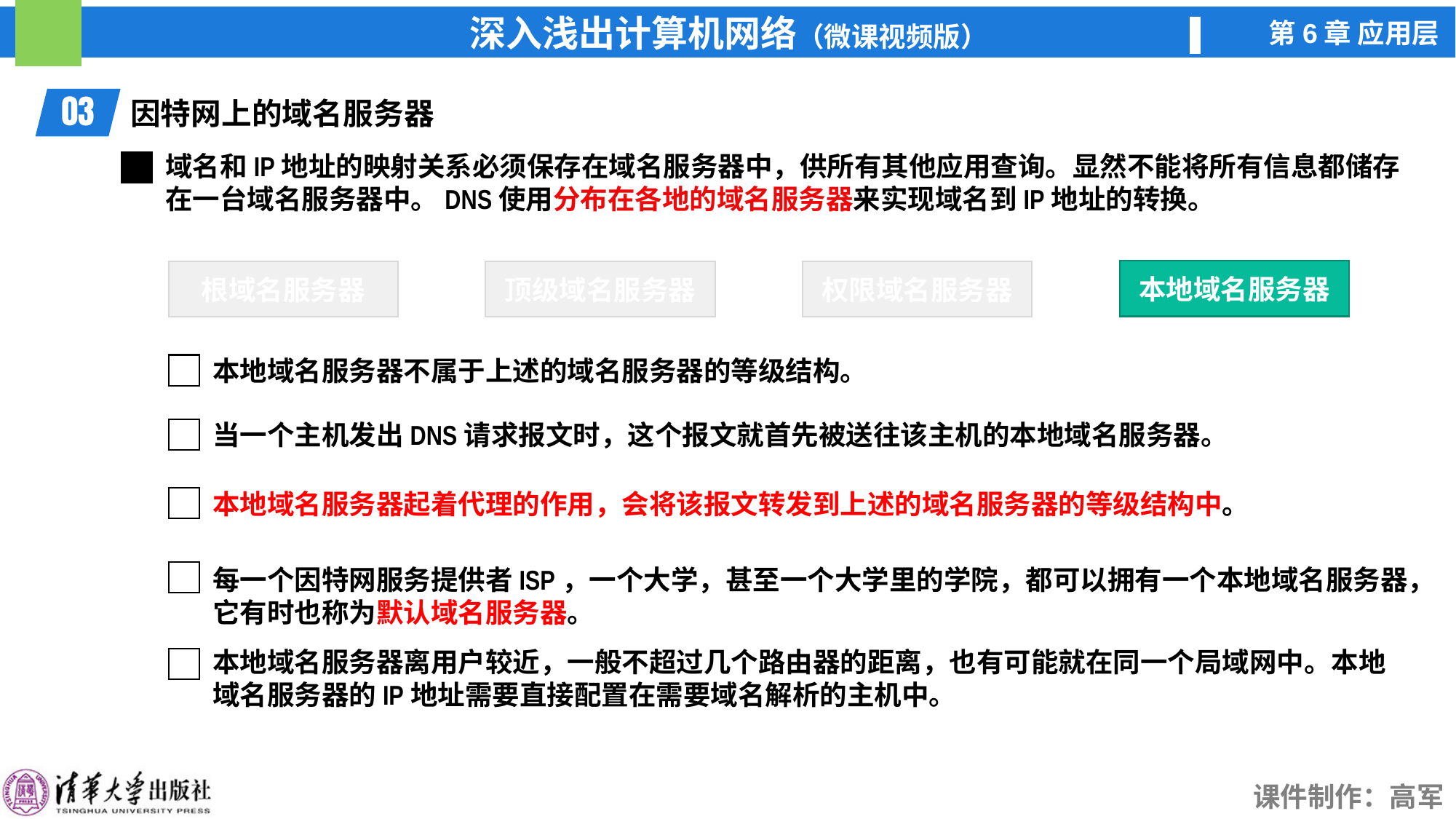

03
因特网上的域名服务器
域名和IP地址的映射关系必须保存在域名服务器中，供所有其他应用查询。显然不能将所有信息都储存在一台域名服务器中。DNS使用分布在各地的域名服务器来实现域名到IP地址的转换。

本地域名服务器
根域名服务器
顶级域名服务器
权限域名服务器
本地域名服务器
本地域名服务器不属于上述的域名服务器的等级结构。

当一个主机发出DNS请求报文时，这个报文就首先被送往该主机的本地域名服务器。

本地域名服务器起着代理的作用，会将该报文转发到上述的域名服务器的等级结构中。

每一个因特网服务提供者ISP，一个大学，甚至一个大学里的学院，都可以拥有一个本地域名服务器，它有时也称为默认域名服务器。

本地域名服务器离用户较近，一般不超过几个路由器的距离，也有可能就在同一个局域网中。本地域名服务器的IP地址需要直接配置在需要域名解析的主机中。